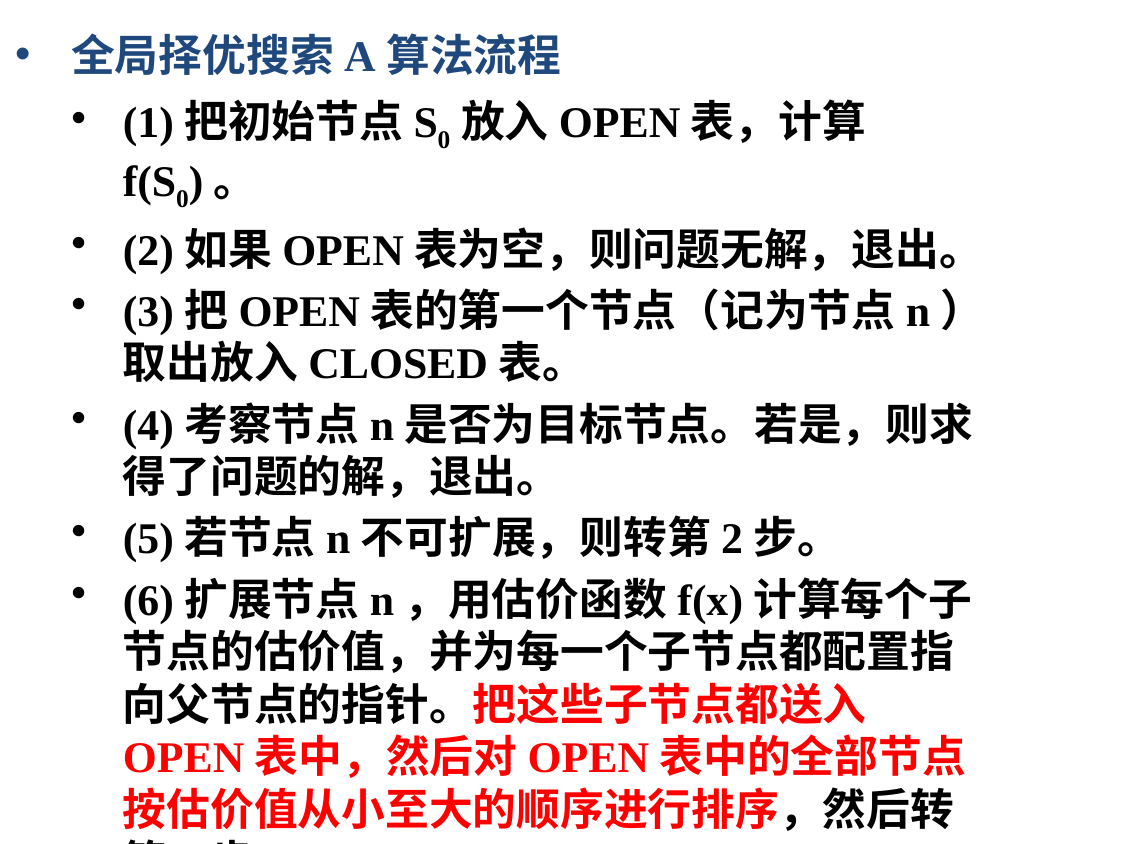

全局择优搜索A算法流程
(1)把初始节点S0放入OPEN表，计算f(S0)。
(2)如果OPEN表为空，则问题无解，退出。
(3)把OPEN表的第一个节点（记为节点n）取出放入CLOSED表。
(4)考察节点n是否为目标节点。若是，则求得了问题的解，退出。
(5)若节点n不可扩展，则转第2步。
(6)扩展节点n，用估价函数f(x)计算每个子节点的估价值，并为每一个子节点都配置指向父节点的指针。把这些子节点都送入OPEN表中，然后对OPEN表中的全部节点按估价值从小至大的顺序进行排序，然后转第2步。